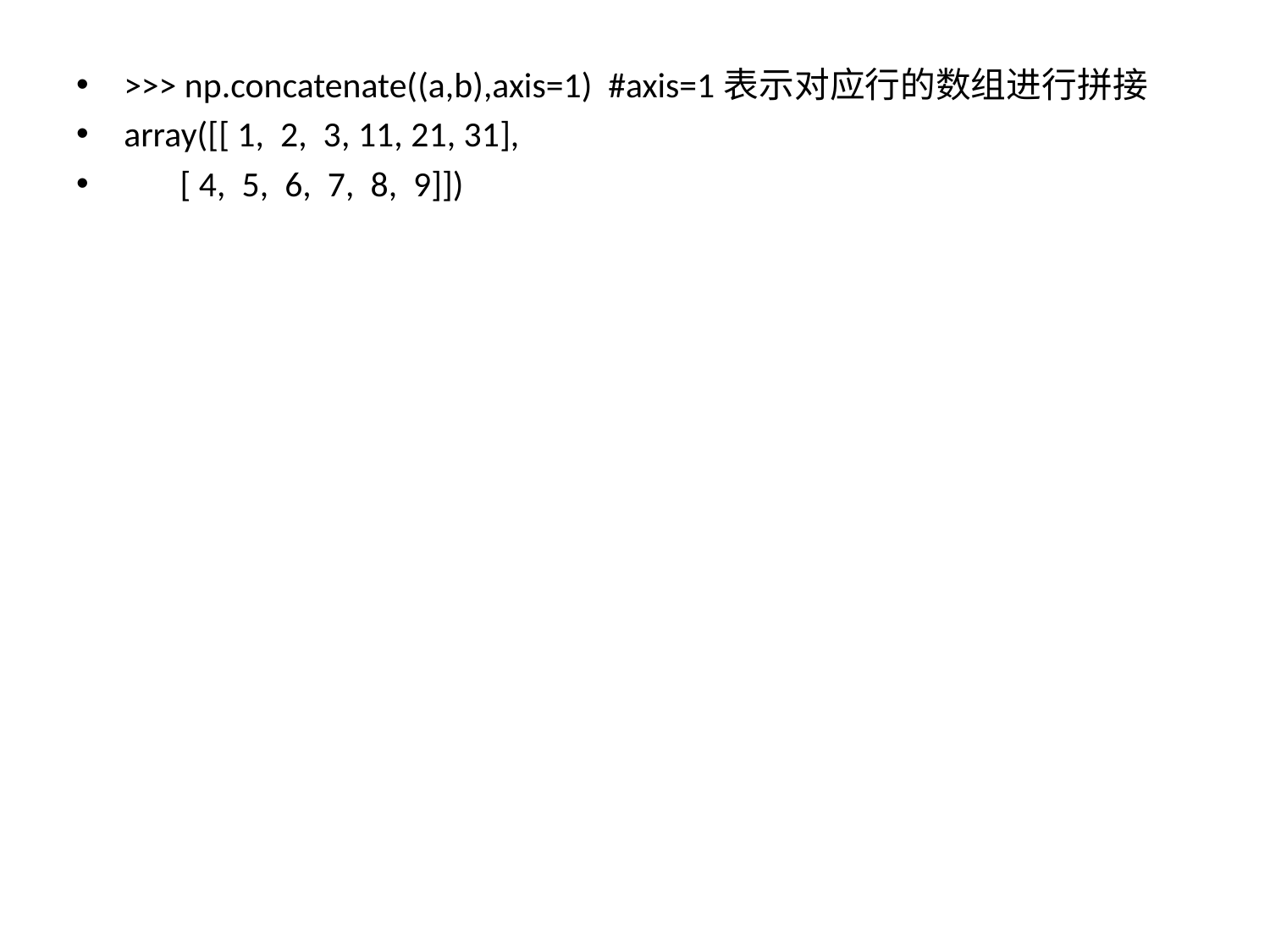

>>> np.concatenate((a,b),axis=1)  #axis=1表示对应行的数组进行拼接
array([[ 1,  2,  3, 11, 21, 31],
       [ 4,  5,  6,  7,  8,  9]])